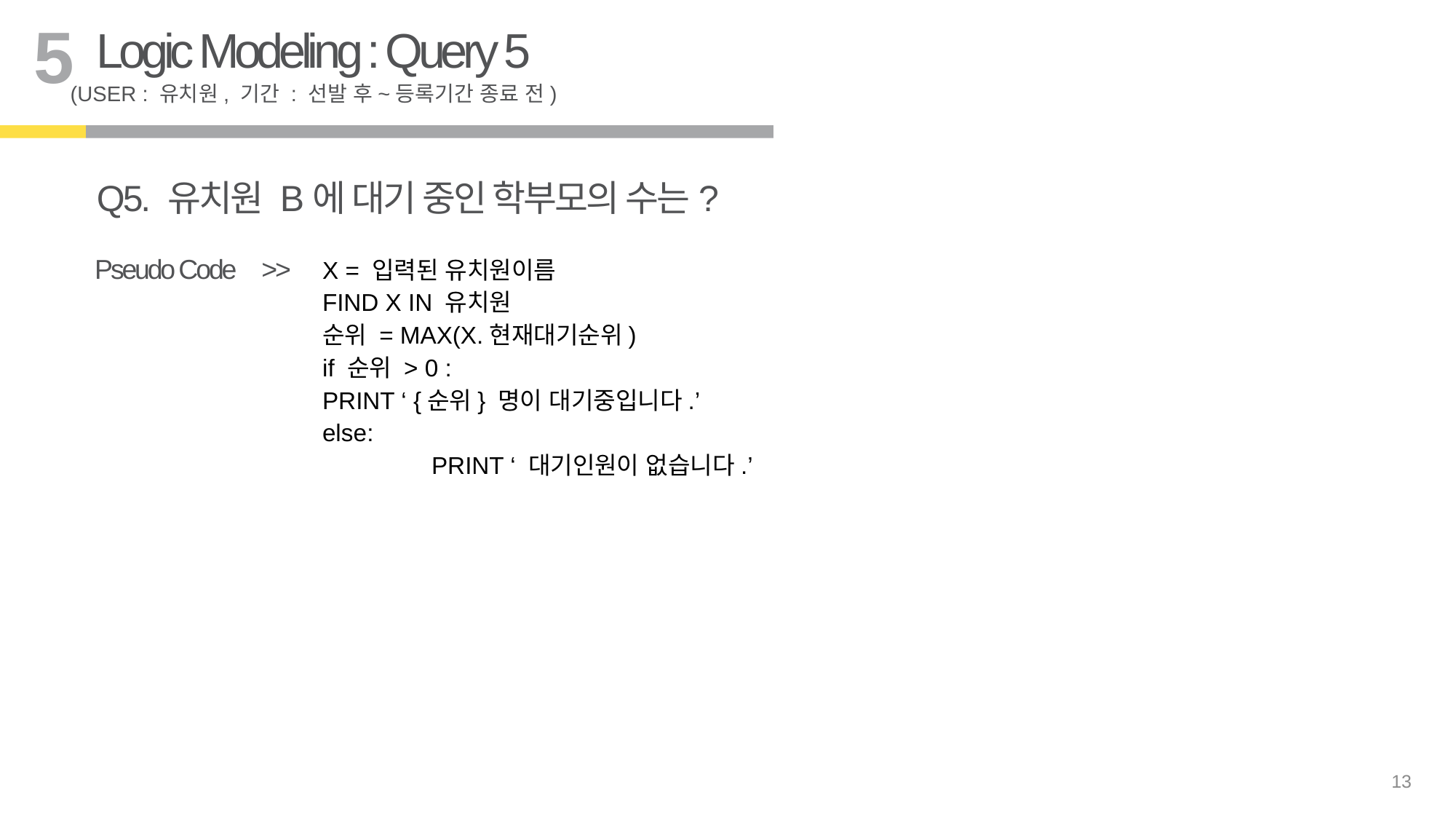

5
Logic Modeling : Query 5
(USER : 유치원, 기간 : 선발 후~등록기간 종료 전)

Q5. 유치원 B에 대기 중인 학부모의 수는?

X = 입력된 유치원이름
FIND X IN 유치원
순위 = MAX(X.현재대기순위)
if 순위 > 0 :
PRINT ‘ {순위} 명이 대기중입니다.’
else:
	PRINT ‘ 대기인원이 없습니다.’

Pseudo Code
>>
13